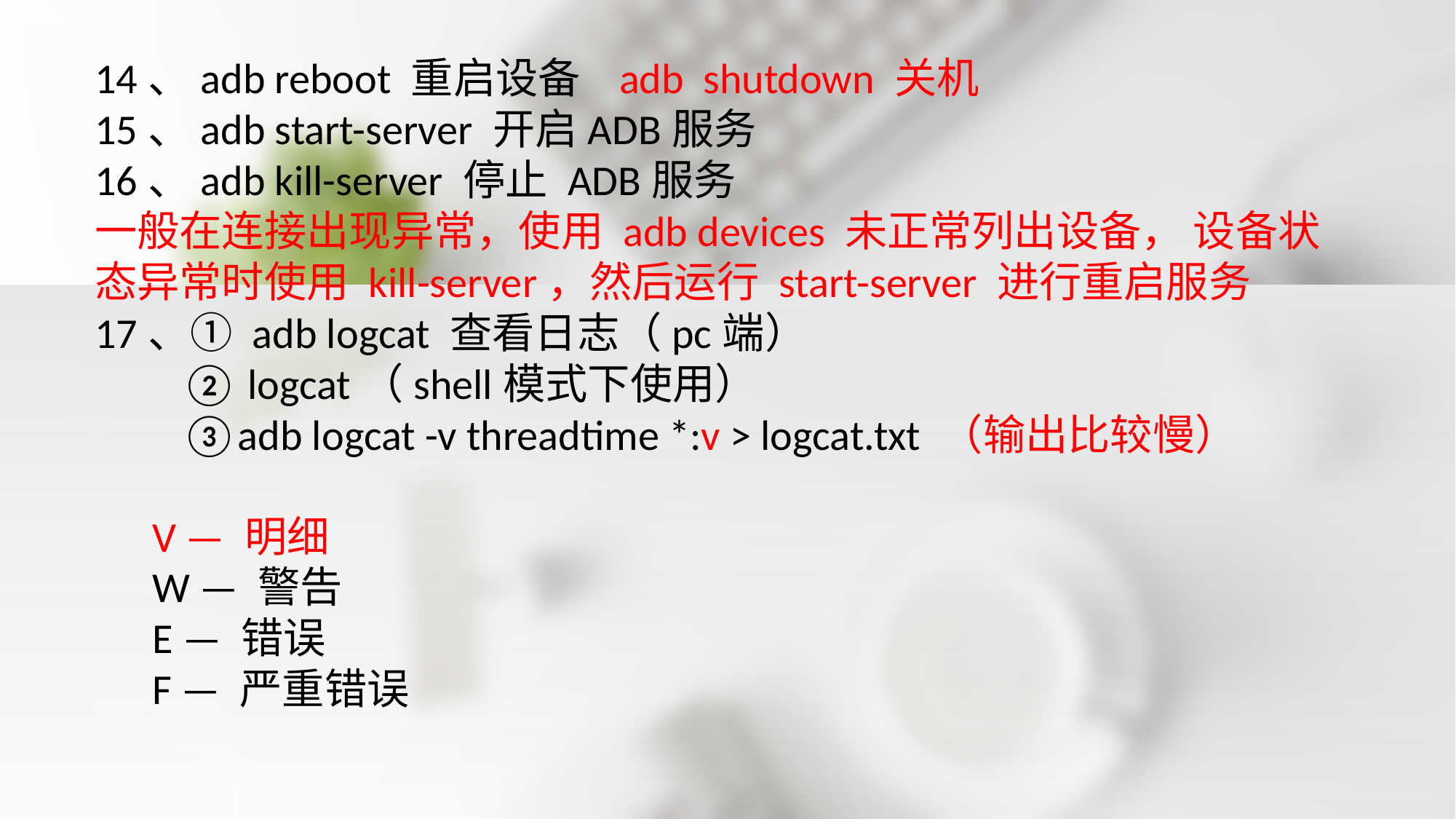

14、adb reboot 重启设备   adb  shutdown 关机
15、adb start-server 开启ADB服务
16、adb kill-server 停止 ADB服务
一般在连接出现异常，使用 adb devices 未正常列出设备， 设备状态异常时使用 kill-server，然后运行 start-server 进行重启服务
17、① adb logcat 查看日志（pc端）
         ② logcat（shell模式下使用）
         ③adb logcat -v threadtime *:v > logcat.txt （输出比较慢）

      V — 明细
      W — 警告
      E — 错误
      F — 严重错误